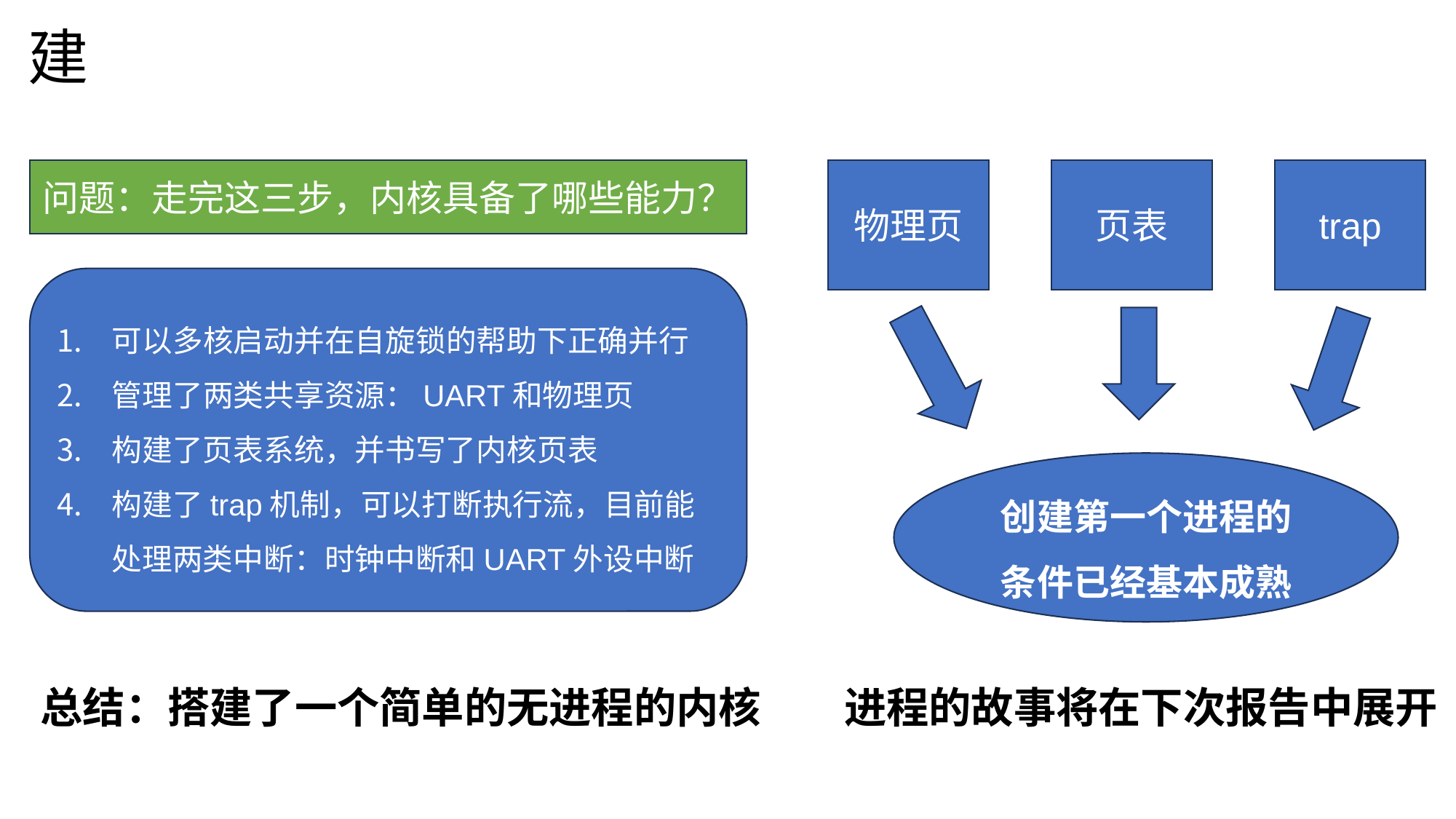

# 阶段性小结-1：无进程内核的初步搭建
问题：走完这三步，内核具备了哪些能力？
物理页
页表
trap
可以多核启动并在自旋锁的帮助下正确并行
管理了两类共享资源：UART和物理页
构建了页表系统，并书写了内核页表
构建了trap机制，可以打断执行流，目前能处理两类中断：时钟中断和UART外设中断

创建第一个进程的
条件已经基本成熟
总结：搭建了一个简单的无进程的内核
进程的故事将在下次报告中展开